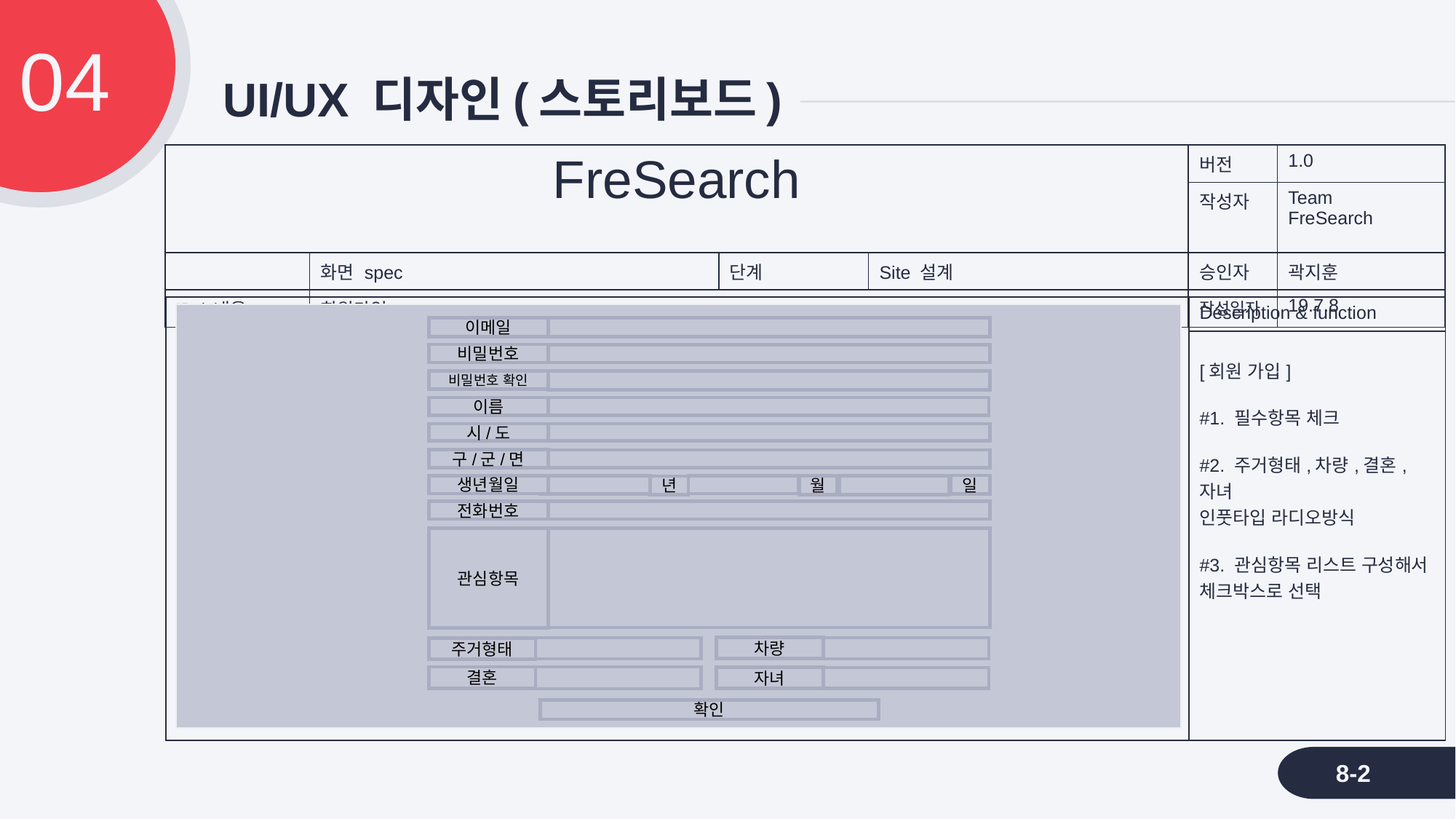

커뮤니티
04
# UI/UX 디자인(스토리보드)
실시간정보
최근 댓글
공지사항
| FreSearch |  |  |  | 버전 | 1.0 |
| --- | --- | --- | --- | --- | --- |
|  |  |  |  | 작성자 | Team FreSearch |
|  | 화면 spec | 단계 | Site 설계 | 승인자 | 곽지훈 |
| ID / 내용 | 회원가입 |  |  | 작성일자 | 19.7.8 |
최근 글
인기 핫딜
Wishlist
회원정보
후기게시판
|  | Description & function |
| --- | --- |
|  | [회원 가입] #1. 필수항목 체크 #2. 주거형태,차량,결혼,자녀 인풋타입 라디오방식 #3. 관심항목 리스트 구성해서 체크박스로 선택 |

이메일

비밀번호

비밀번호 확인

이름
시/도

구/군/면

일
생년월일

월
년
전화번호

관심항목
차량

주거형태
결혼

자녀

확인
문의/건의
정보수정
지원
자유게시판
나의 글/
댓글 목록
이용안내
8-2